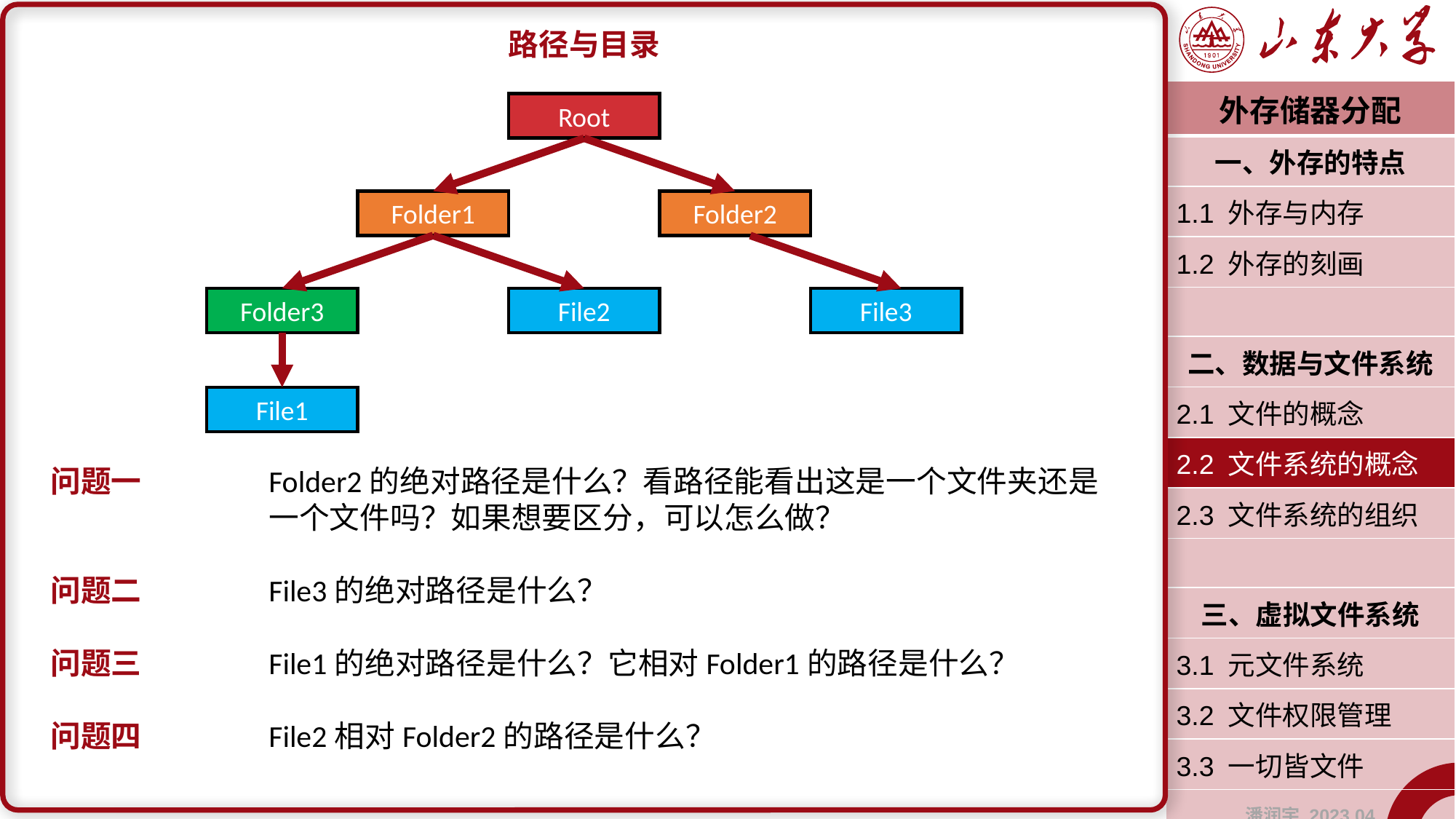

路径与目录

问题一		Folder2的绝对路径是什么？看路径能看出这是一个文件夹还是		一个文件吗？如果想要区分，可以怎么做？

问题二		File3的绝对路径是什么？

问题三		File1的绝对路径是什么？它相对Folder1的路径是什么？

问题四		File2相对Folder2的路径是什么？
| 外存储器分配 |
| --- |
| 一、外存的特点 |
| 1.1 外存与内存 |
| 1.2 外存的刻画 |
|  |
| 二、数据与文件系统 |
| 2.1 文件的概念 |
| 2.2 文件系统的概念 |
| 2.3 文件系统的组织 |
|  |
| 三、虚拟文件系统 |
| 3.1 元文件系统 |
| 3.2 文件权限管理 |
| 3.3 一切皆文件 |
| 潘润宇 2023.04 |
Root
Folder1
Folder2
Folder3
File2
File3
File1